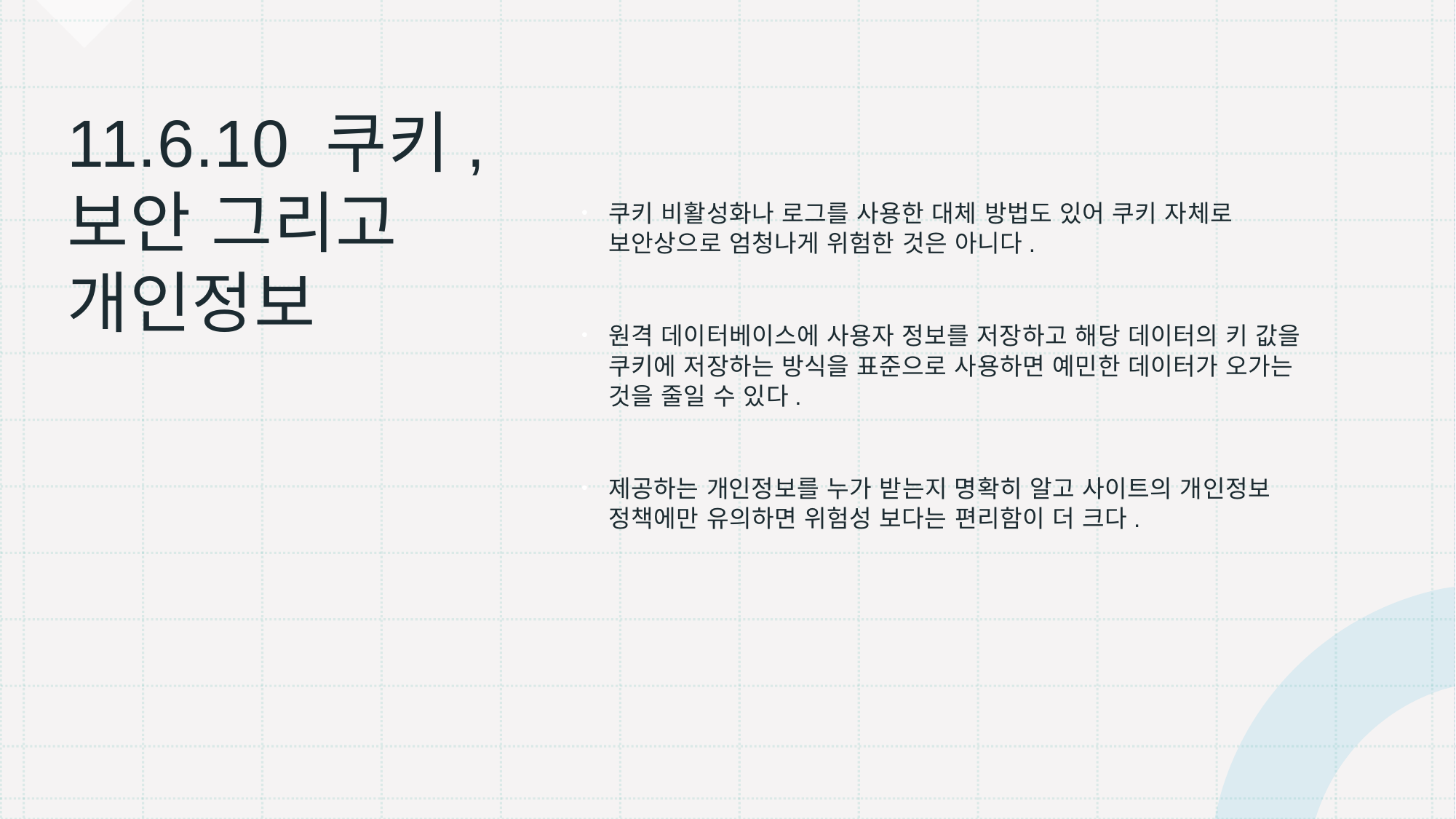

쿠키 비활성화나 로그를 사용한 대체 방법도 있어 쿠키 자체로 보안상으로 엄청나게 위험한 것은 아니다.

원격 데이터베이스에 사용자 정보를 저장하고 해당 데이터의 키 값을 쿠키에 저장하는 방식을 표준으로 사용하면 예민한 데이터가 오가는 것을 줄일 수 있다.

제공하는 개인정보를 누가 받는지 명확히 알고 사이트의 개인정보 정책에만 유의하면 위험성 보다는 편리함이 더 크다.

# 11.6.10 쿠키, 보안 그리고 개인정보